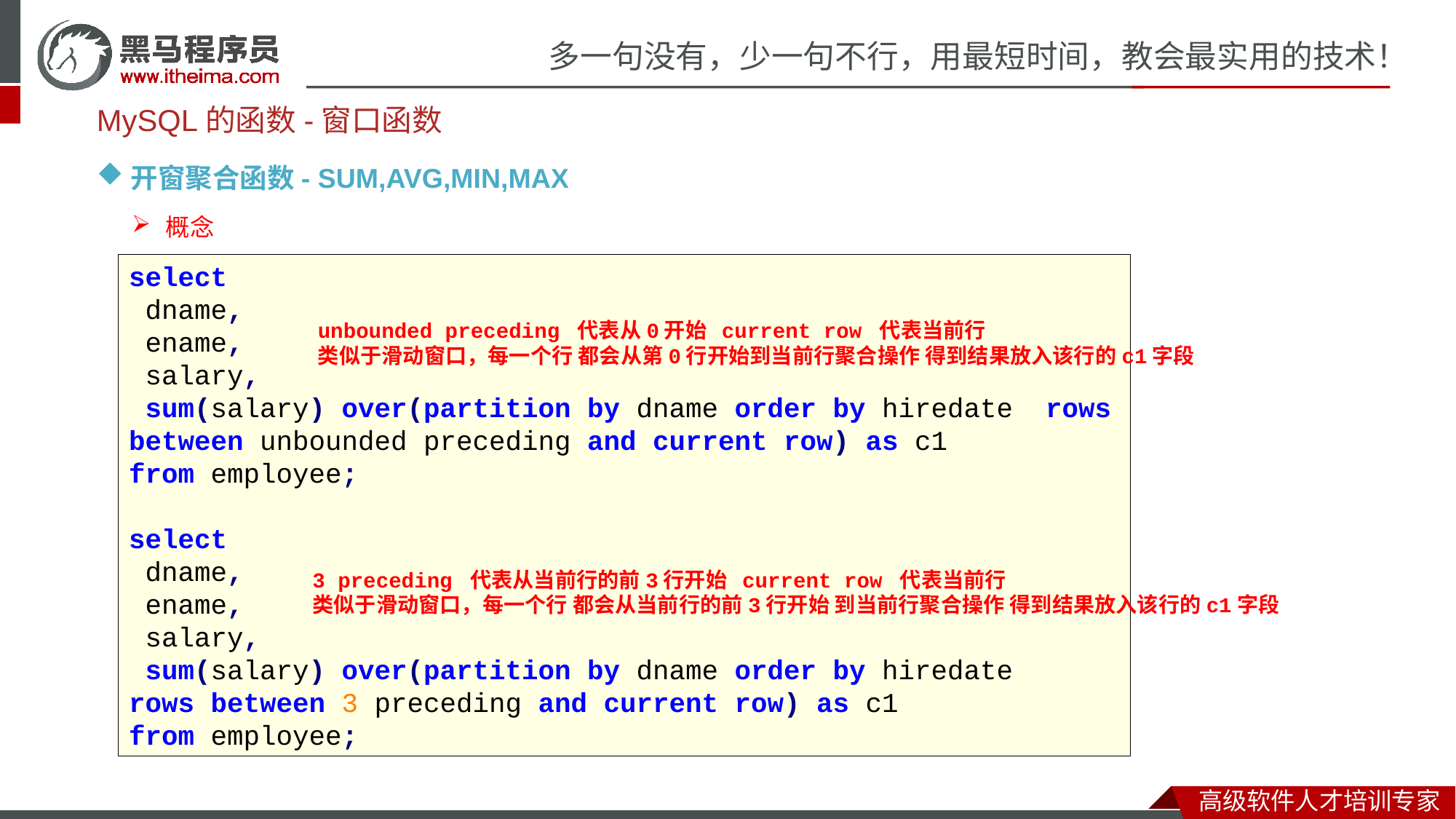

MySQL的函数-窗口函数
开窗聚合函数- SUM,AVG,MIN,MAX
概念
select
 dname,
 ename,
 salary,
 sum(salary) over(partition by dname order by hiredate  rows between unbounded preceding and current row) as c1
from employee;

select
 dname,
 ename,
 salary,
 sum(salary) over(partition by dname order by hiredate   rows between 3 preceding and current row) as c1
from employee;
unbounded preceding 代表从0开始  current row 代表当前行
类似于滑动窗口，每一个行 都会从第0行开始到当前行聚合操作 得到结果放入该行的c1字段
3 preceding 代表从当前行的前3行开始  current row 代表当前行
类似于滑动窗口，每一个行 都会从当前行的前3行开始 到当前行聚合操作 得到结果放入该行的c1字段